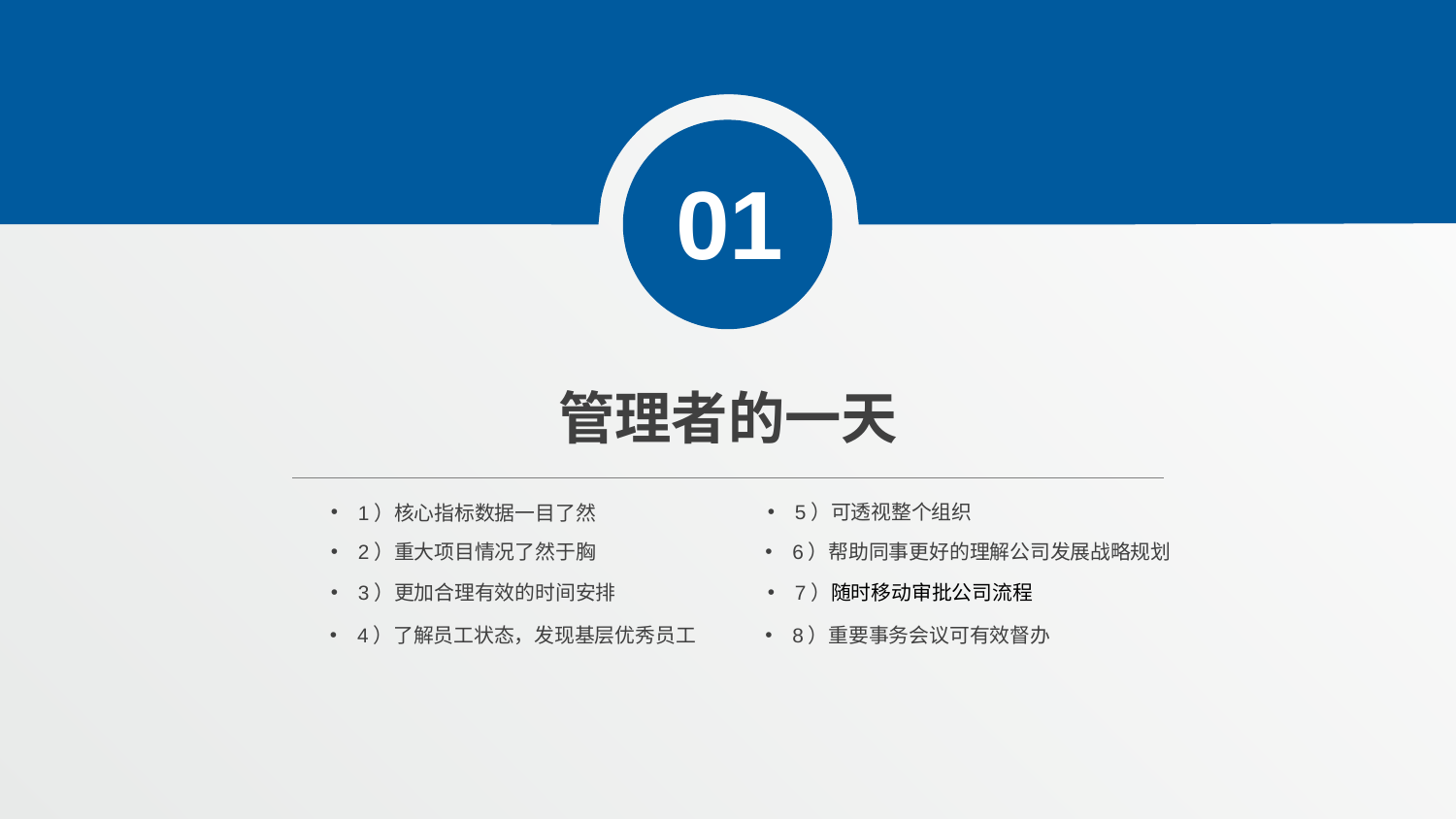

01
管理者的一天
5）可透视整个组织
1）核心指标数据一目了然
2）重大项目情况了然于胸
6）帮助同事更好的理解公司发展战略规划
3）更加合理有效的时间安排
7）随时移动审批公司流程
4）了解员工状态，发现基层优秀员工
8）重要事务会议可有效督办